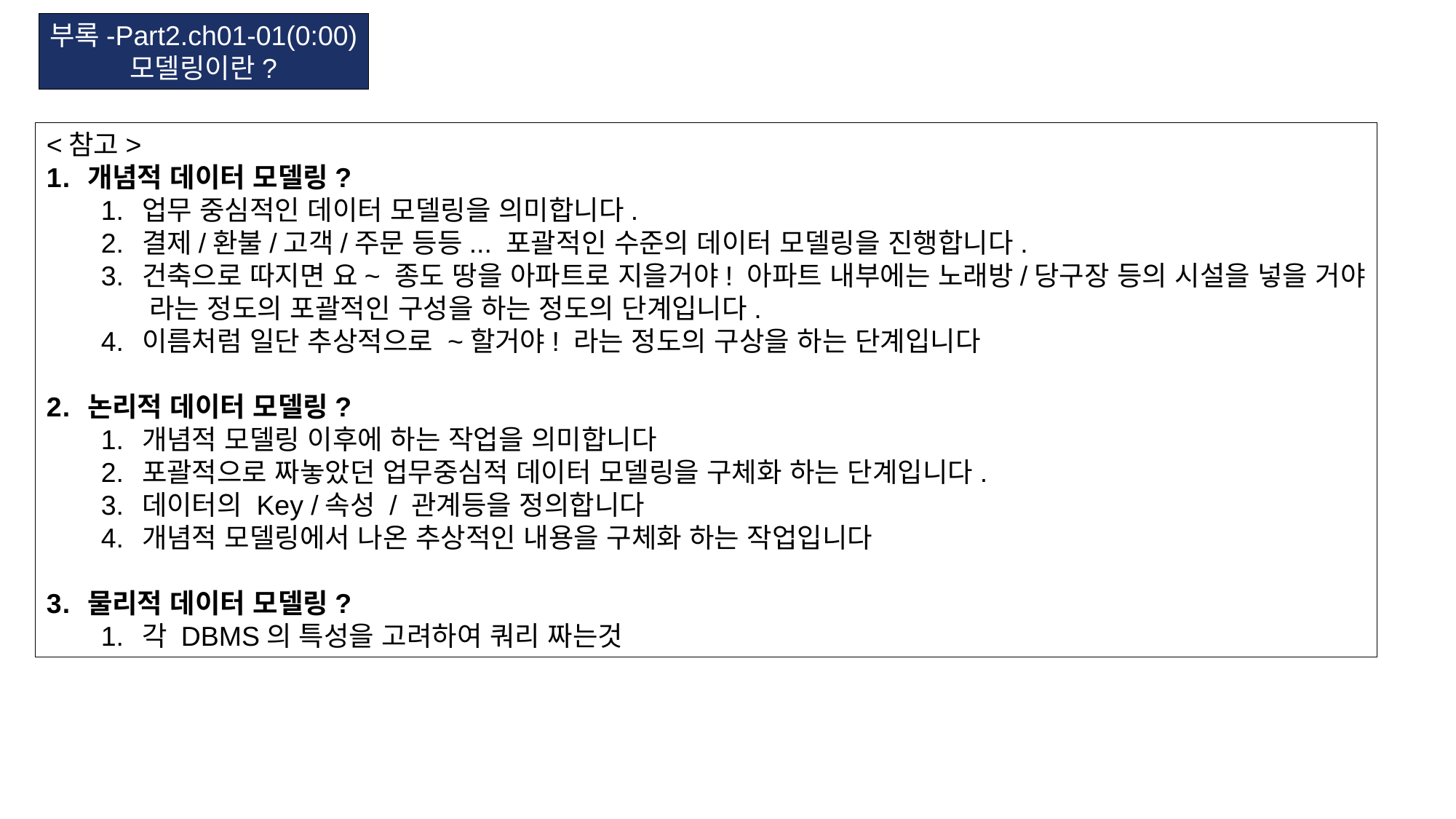

부록-Part2.ch01-01(0:00)
모델링이란?
<참고>
개념적 데이터 모델링?
업무 중심적인 데이터 모델링을 의미합니다.
결제/환불/고객/주문 등등... 포괄적인 수준의 데이터 모델링을 진행합니다.
건축으로 따지면 요~ 종도 땅을 아파트로 지을거야! 아파트 내부에는 노래방/당구장 등의 시설을 넣을 거야
 라는 정도의 포괄적인 구성을 하는 정도의 단계입니다.
이름처럼 일단 추상적으로 ~할거야! 라는 정도의 구상을 하는 단계입니다

논리적 데이터 모델링?
개념적 모델링 이후에 하는 작업을 의미합니다
포괄적으로 짜놓았던 업무중심적 데이터 모델링을 구체화 하는 단계입니다.
데이터의 Key /속성 / 관계등을 정의합니다
개념적 모델링에서 나온 추상적인 내용을 구체화 하는 작업입니다

물리적 데이터 모델링?
각 DBMS의 특성을 고려하여 쿼리 짜는것